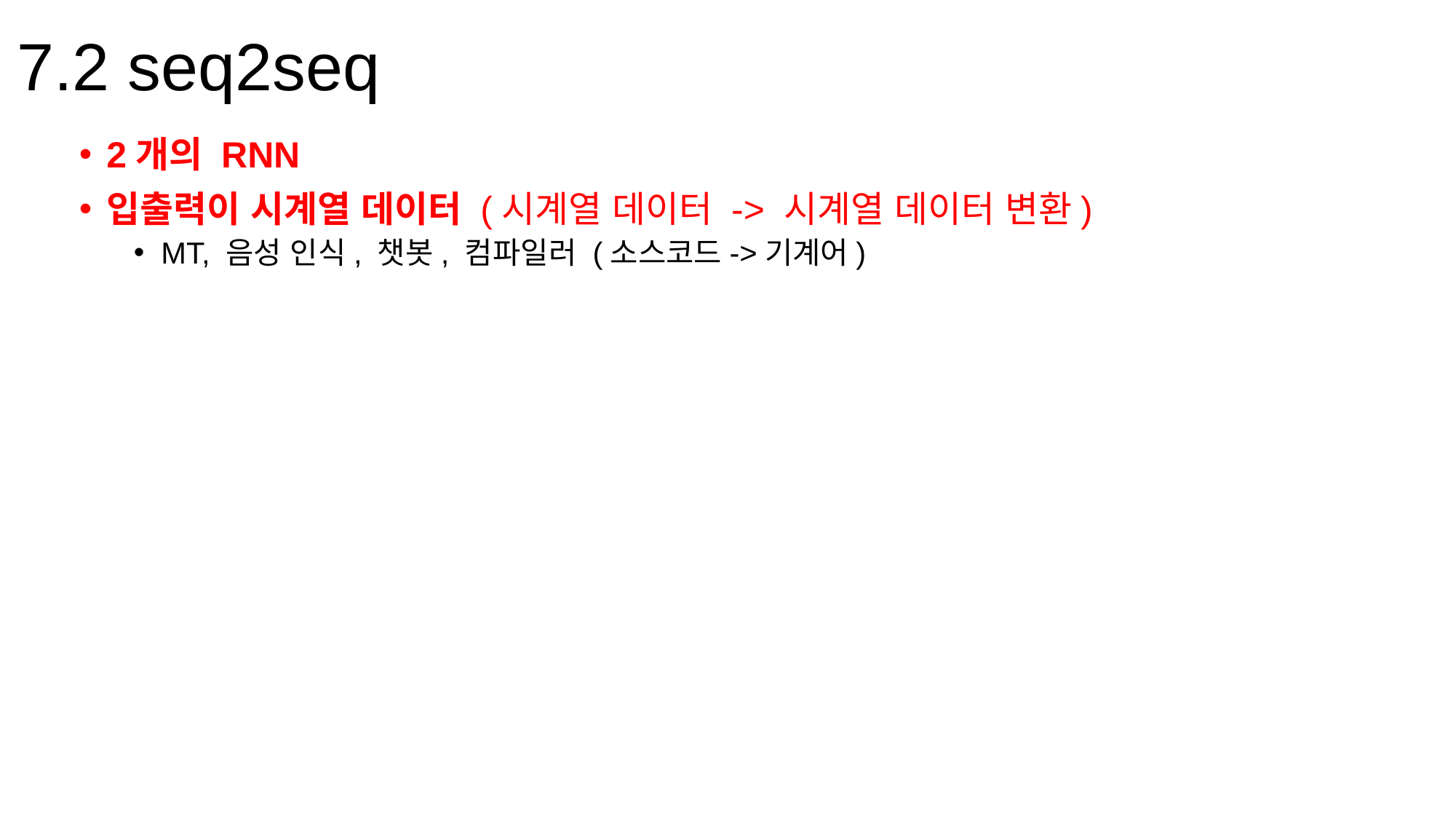

# 7.2 seq2seq
2개의 RNN
입출력이 시계열 데이터 (시계열 데이터 -> 시계열 데이터 변환)
MT, 음성 인식, 챗봇, 컴파일러 (소스코드->기계어)